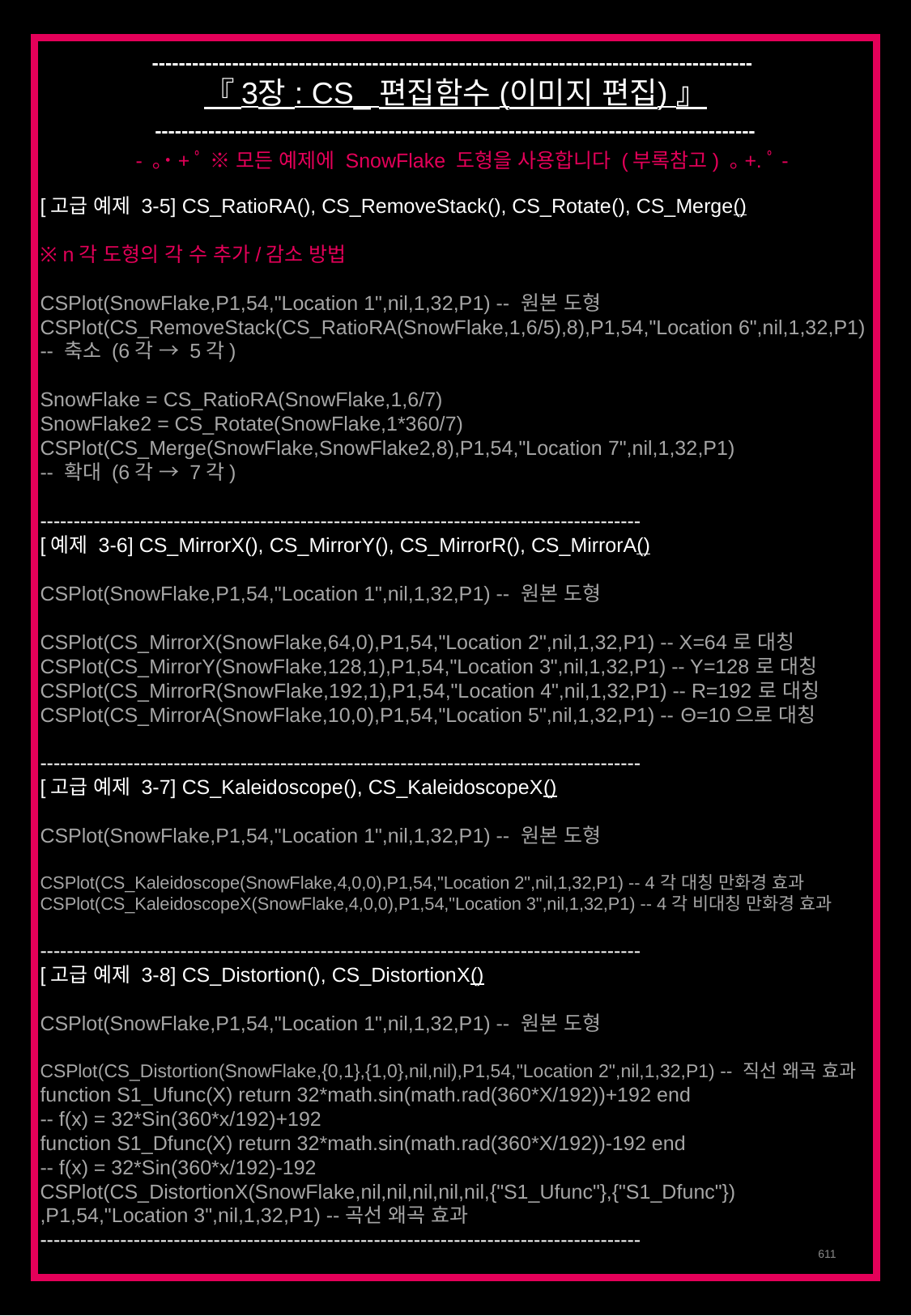

------------------------------------------------------------------------------------------
『 3장 : CS_ 편집함수 (이미지 편집) 』
------------------------------------------------------------------------------------------
- ｡˙+ﾟ ※ 모든 예제에 SnowFlake 도형을 사용합니다 (부록참고) ｡+.ﾟ-
[고급 예제 3-5] CS_RatioRA(), CS_RemoveStack(), CS_Rotate(), CS_Merge()

※ n각 도형의 각 수 추가/감소 방법

CSPlot(SnowFlake,P1,54,"Location 1",nil,1,32,P1) -- 원본 도형
CSPlot(CS_RemoveStack(CS_RatioRA(SnowFlake,1,6/5),8),P1,54,"Location 6",nil,1,32,P1)
-- 축소 (6각 → 5각)

SnowFlake = CS_RatioRA(SnowFlake,1,6/7)
SnowFlake2 = CS_Rotate(SnowFlake,1*360/7)
CSPlot(CS_Merge(SnowFlake,SnowFlake2,8),P1,54,"Location 7",nil,1,32,P1)
-- 확대 (6각 → 7각)

------------------------------------------------------------------------------------------
[예제 3-6] CS_MirrorX(), CS_MirrorY(), CS_MirrorR(), CS_MirrorA()

CSPlot(SnowFlake,P1,54,"Location 1",nil,1,32,P1) -- 원본 도형

CSPlot(CS_MirrorX(SnowFlake,64,0),P1,54,"Location 2",nil,1,32,P1) -- X=64로 대칭
CSPlot(CS_MirrorY(SnowFlake,128,1),P1,54,"Location 3",nil,1,32,P1) -- Y=128로 대칭
CSPlot(CS_MirrorR(SnowFlake,192,1),P1,54,"Location 4",nil,1,32,P1) -- R=192로 대칭
CSPlot(CS_MirrorA(SnowFlake,10,0),P1,54,"Location 5",nil,1,32,P1) -- Θ=10으로 대칭

------------------------------------------------------------------------------------------
[고급 예제 3-7] CS_Kaleidoscope(), CS_KaleidoscopeX()

CSPlot(SnowFlake,P1,54,"Location 1",nil,1,32,P1) -- 원본 도형

CSPlot(CS_Kaleidoscope(SnowFlake,4,0,0),P1,54,"Location 2",nil,1,32,P1) -- 4각 대칭 만화경 효과
CSPlot(CS_KaleidoscopeX(SnowFlake,4,0,0),P1,54,"Location 3",nil,1,32,P1) -- 4각 비대칭 만화경 효과

------------------------------------------------------------------------------------------
[고급 예제 3-8] CS_Distortion(), CS_DistortionX()

CSPlot(SnowFlake,P1,54,"Location 1",nil,1,32,P1) -- 원본 도형

CSPlot(CS_Distortion(SnowFlake,{0,1},{1,0},nil,nil),P1,54,"Location 2",nil,1,32,P1) -- 직선 왜곡 효과
function S1_Ufunc(X) return 32*math.sin(math.rad(360*X/192))+192 end
-- f(x) = 32*Sin(360*x/192)+192
function S1_Dfunc(X) return 32*math.sin(math.rad(360*X/192))-192 end
-- f(x) = 32*Sin(360*x/192)-192
CSPlot(CS_DistortionX(SnowFlake,nil,nil,nil,nil,nil,{"S1_Ufunc"},{"S1_Dfunc"})
,P1,54,"Location 3",nil,1,32,P1) --곡선 왜곡 효과
------------------------------------------------------------------------------------------
611